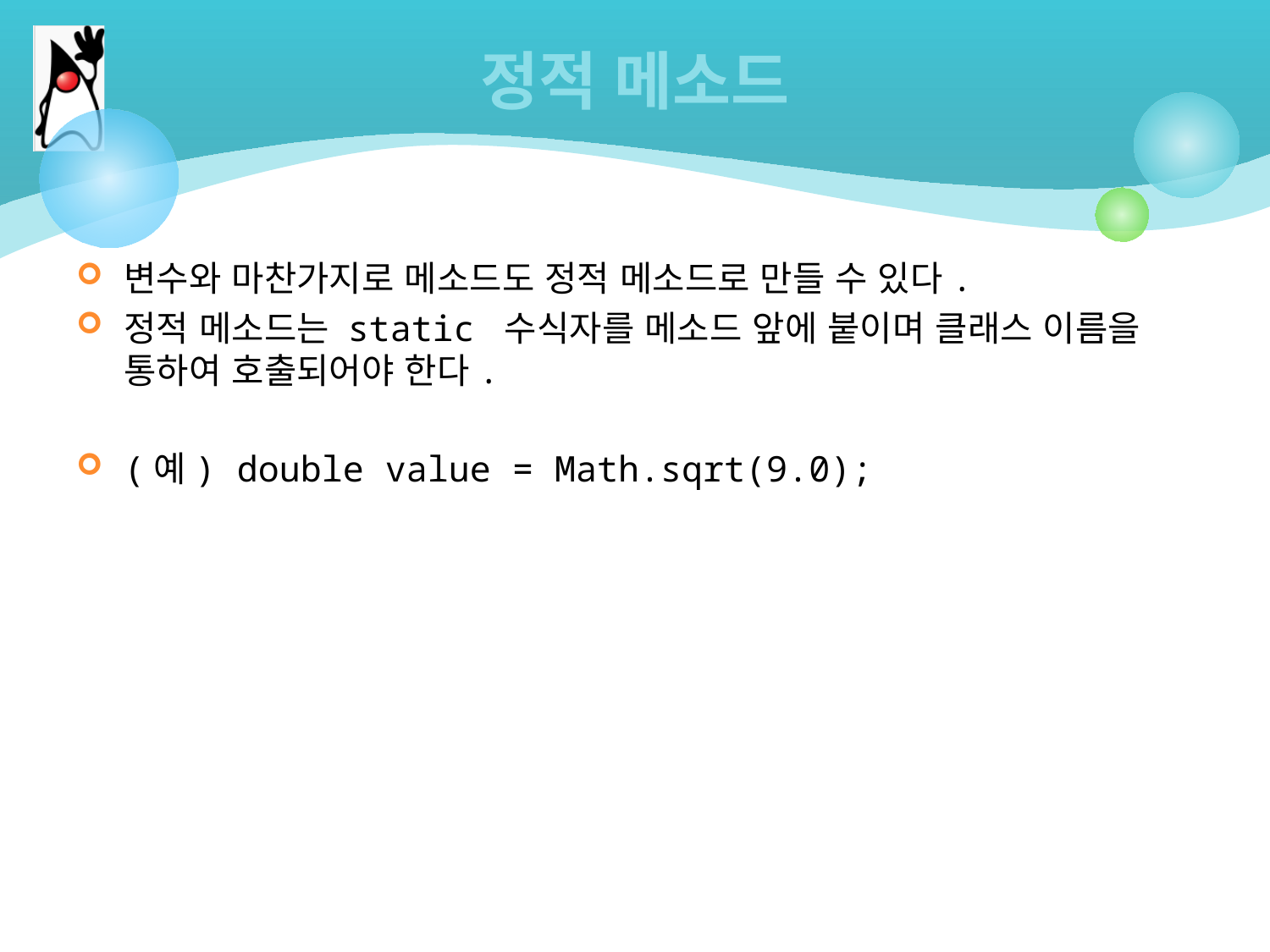

# 정적 메소드
변수와 마찬가지로 메소드도 정적 메소드로 만들 수 있다.
정적 메소드는 static 수식자를 메소드 앞에 붙이며 클래스 이름을 통하여 호출되어야 한다.

(예) double value = Math.sqrt(9.0);